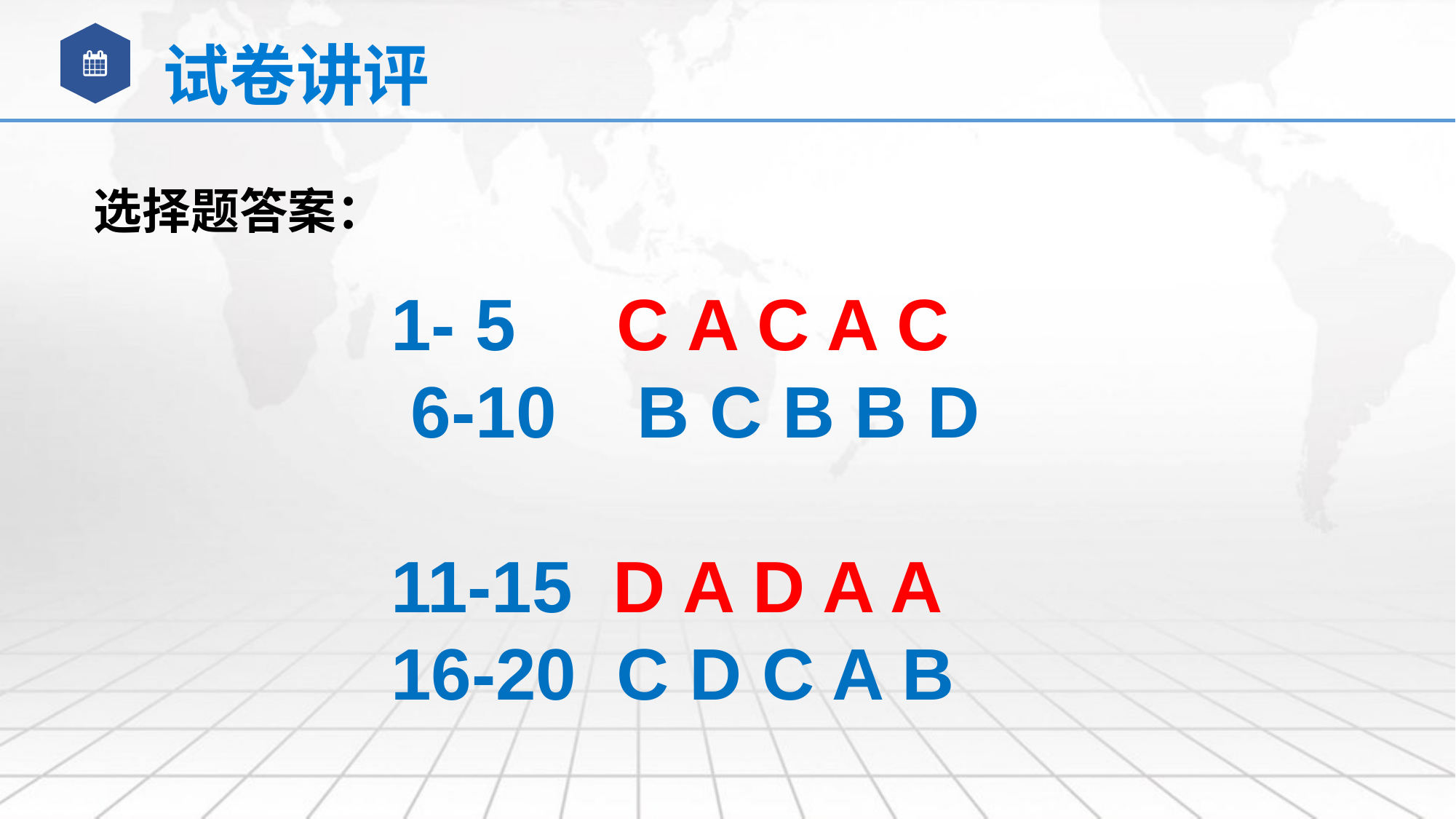

试卷讲评

选择题答案：
1- 5     C A C A C       6-10    B C B B D
11-15  D A D A A       16-20  C D C A B
21-25  B D C D A